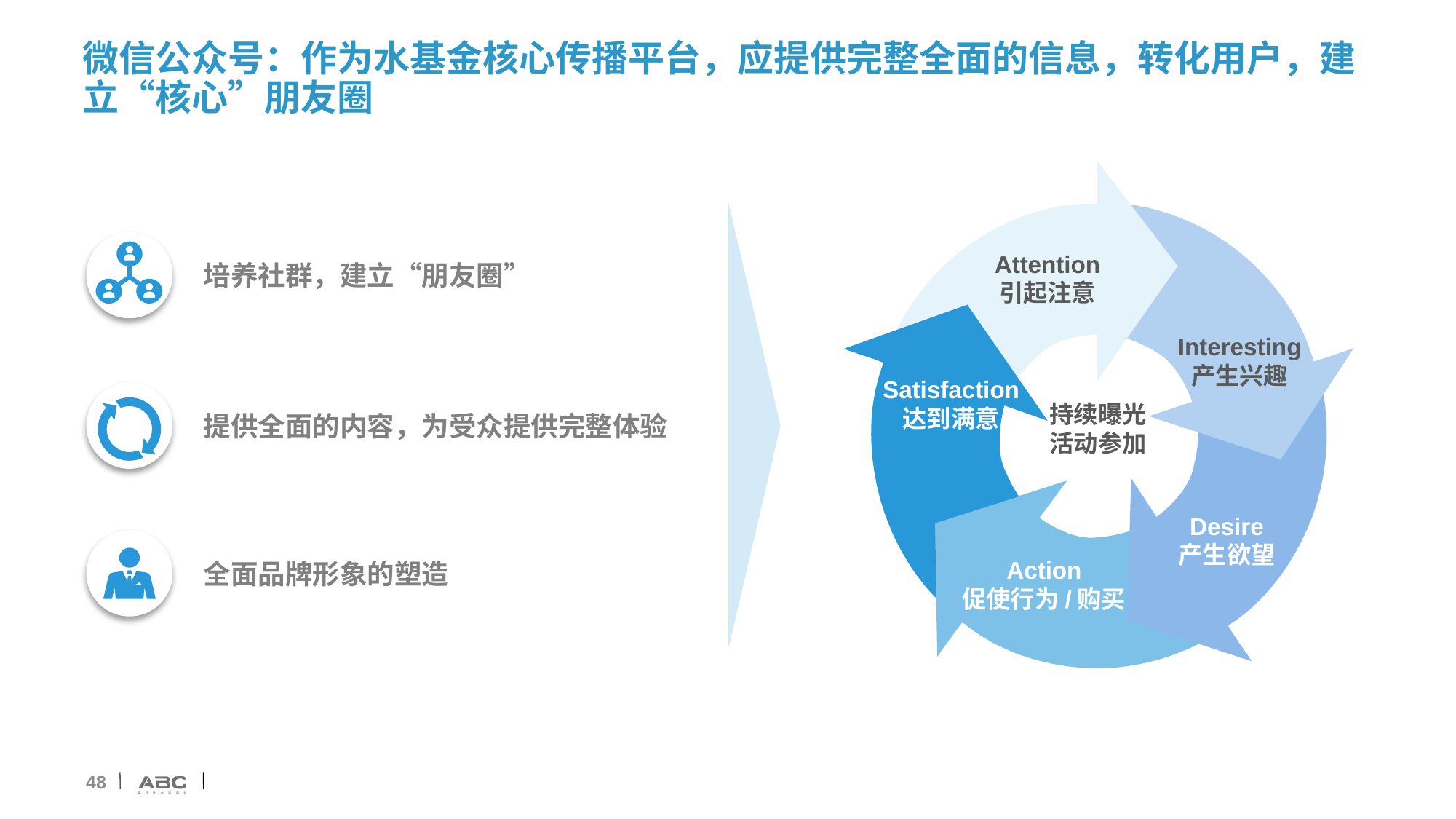

# 微信公众号：作为水基金核心传播平台，应提供完整全面的信息，转化用户，建立“核心”朋友圈

Attention
引起注意
Interesting
产生兴趣
Satisfaction
达到满意
Desire
产生欲望
Action
促使行为/购买

培养社群，建立“朋友圈”

持续曝光
活动参加

提供全面的内容，为受众提供完整体验

全面品牌形象的塑造

48